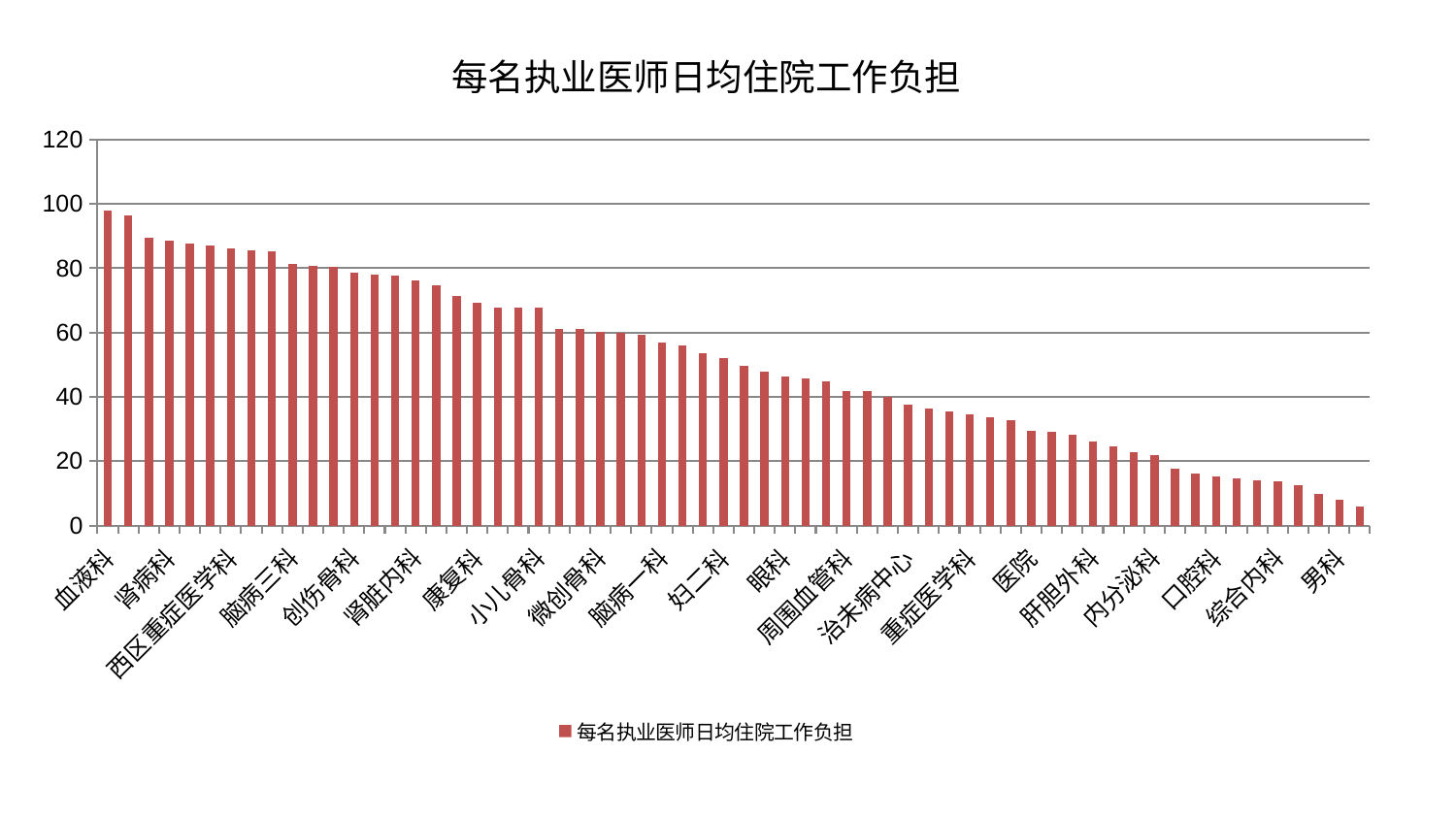

### Chart: 每名执业医师日均住院工作负担

| Category | 每名执业医师日均住院工作负担 |
|---|---|
| 血液科 | 97.90152209430734 |
| 脑病二科 | 96.50127436684564 |
| 骨科 | 89.43001440890836 |
| 肾病科 | 88.69545082154386 |
| 神经内科 | 87.8235416817287 |
| 呼吸内科 | 86.99990584430569 |
| 西区重症医学科 | 86.15371688418878 |
| 普通外科 | 85.65424280249701 |
| 中医外治中心 | 85.14537380859221 |
| 脑病三科 | 81.19924419261648 |
| 中医经典科 | 80.8795544807169 |
| 脾胃病科 | 80.45427678701458 |
| 创伤骨科 | 78.65995202587564 |
| 心病三科 | 78.0908613286301 |
| 推拿科 | 77.77364134690568 |
| 肾脏内科 | 76.07065637132553 |
| 心病四科 | 74.81341490515779 |
| 皮肤科 | 71.41668868763776 |
| 康复科 | 69.3749825832811 |
| 老年医学科 | 67.86287834407112 |
| 心病一科 | 67.73727025405884 |
| 小儿骨科 | 67.61788915178522 |
| 肛肠科 | 61.17103506072492 |
| 东区重症医学科 | 60.98453326623292 |
| 微创骨科 | 60.29793588727179 |
| 肿瘤内科 | 59.956290555573254 |
| 乳腺甲状腺外科 | 59.272122510956436 |
| 脑病一科 | 57.03355786542217 |
| 耳鼻喉科 | 56.145270961953095 |
| 儿科 | 53.447684756192636 |
| 妇二科 | 52.0085348160916 |
| 心血管内科 | 49.79872658968678 |
| 泌尿外科 | 47.88383490763488 |
| 眼科 | 46.27906104302832 |
| 身心医学科 | 45.68589424959 |
| 运动损伤骨科 | 44.92257702966511 |
| 周围血管科 | 41.895676310579375 |
| 脊柱骨科 | 41.86944488388522 |
| 消化内科 | 40.04395177532085 |
| 治未病中心 | 37.55679774819358 |
| 小儿推拿科 | 36.48741304264838 |
| 神经外科 | 35.36358268504187 |
| 重症医学科 | 34.61773740572038 |
| 东区肾病科 | 33.52388708932319 |
| 妇科妇二科合并 | 32.8422099487391 |
| 医院 | 29.35799135825996 |
| 显微骨科 | 29.14489916645262 |
| 心病二科 | 28.324464504630043 |
| 肝胆外科 | 26.192291933832323 |
| 产科 | 24.675826888222296 |
| 关节骨科 | 22.671763415865097 |
| 内分泌科 | 21.76786191523441 |
| 美容皮肤科 | 17.525749427526915 |
| 肝病科 | 16.124465809012854 |
| 口腔科 | 15.100072557925003 |
| 风湿病科 | 14.489016690692957 |
| 脾胃科消化科合并 | 14.037190810589738 |
| 综合内科 | 13.84434101155232 |
| 针灸科 | 12.411683586002486 |
| 妇科 | 9.664730890085682 |
| 男科 | 8.025644623972816 |
| 胸外科 | 5.986108533323353 |
189